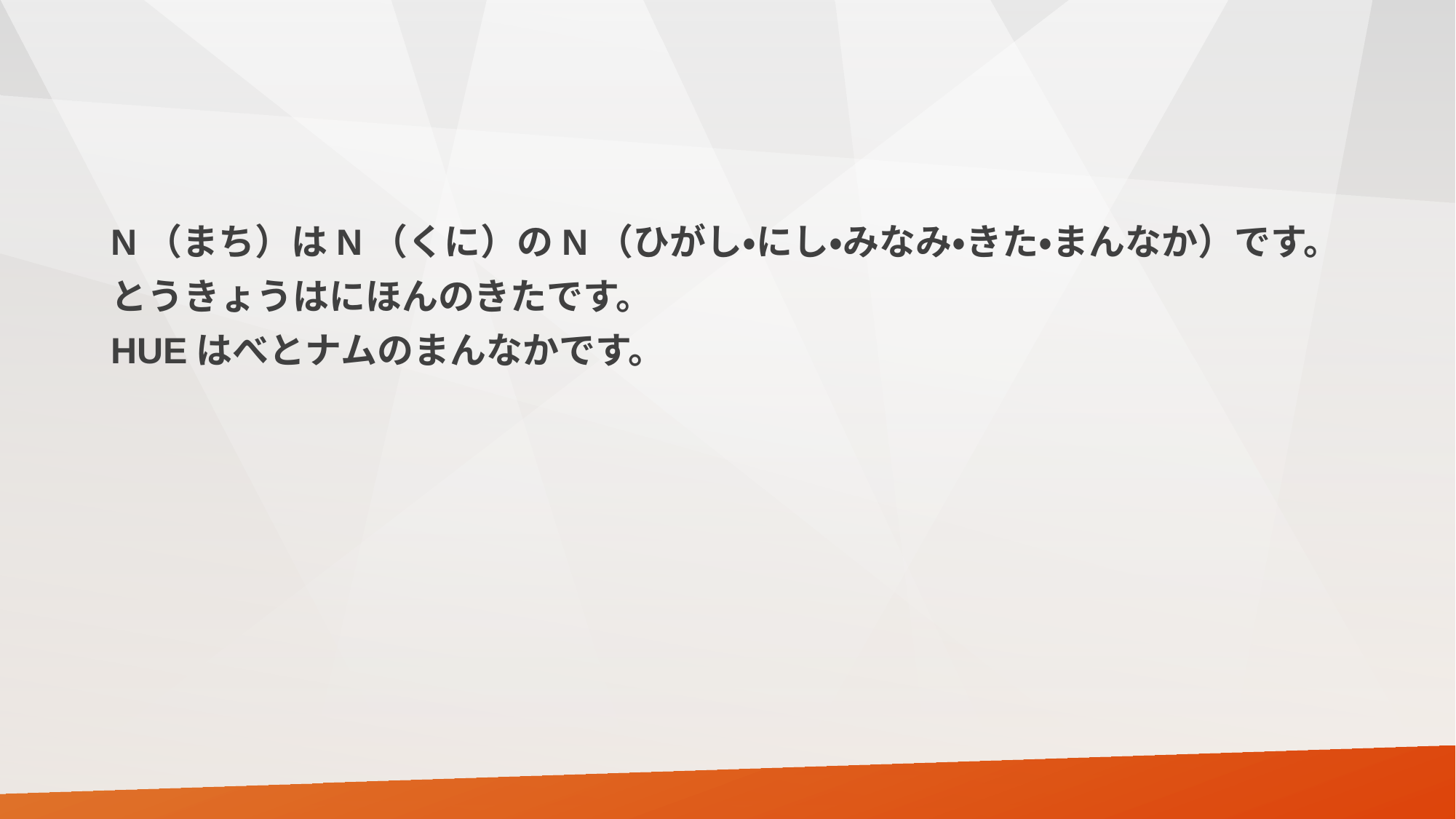

#
N（まち）はN（くに）のN（ひがし・にし・みなみ・きた・まんなか）です。
とうきょうはにほんのきたです。
HUEはべとナムのまんなかです。